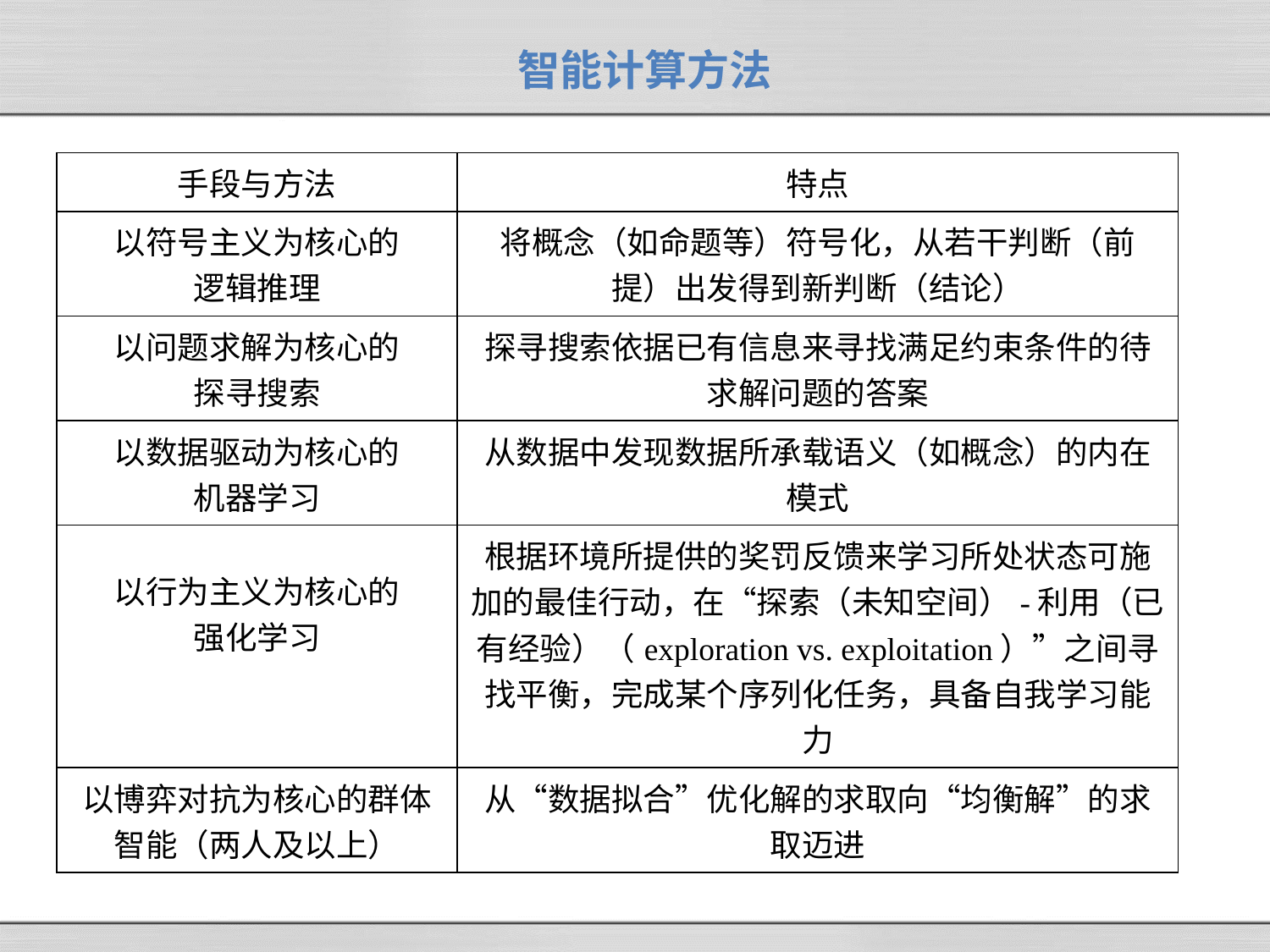

# 智能计算方法
| 手段与方法 | 特点 |
| --- | --- |
| 以符号主义为核心的 逻辑推理 | 将概念（如命题等）符号化，从若干判断（前提）出发得到新判断（结论） |
| 以问题求解为核心的 探寻搜索 | 探寻搜索依据已有信息来寻找满足约束条件的待求解问题的答案 |
| 以数据驱动为核心的 机器学习 | 从数据中发现数据所承载语义（如概念）的内在模式 |
| 以行为主义为核心的 强化学习 | 根据环境所提供的奖罚反馈来学习所处状态可施加的最佳行动，在“探索（未知空间）-利用（已有经验）（exploration vs. exploitation）”之间寻找平衡，完成某个序列化任务，具备自我学习能力 |
| 以博弈对抗为核心的群体智能（两人及以上） | 从“数据拟合”优化解的求取向“均衡解”的求取迈进 |